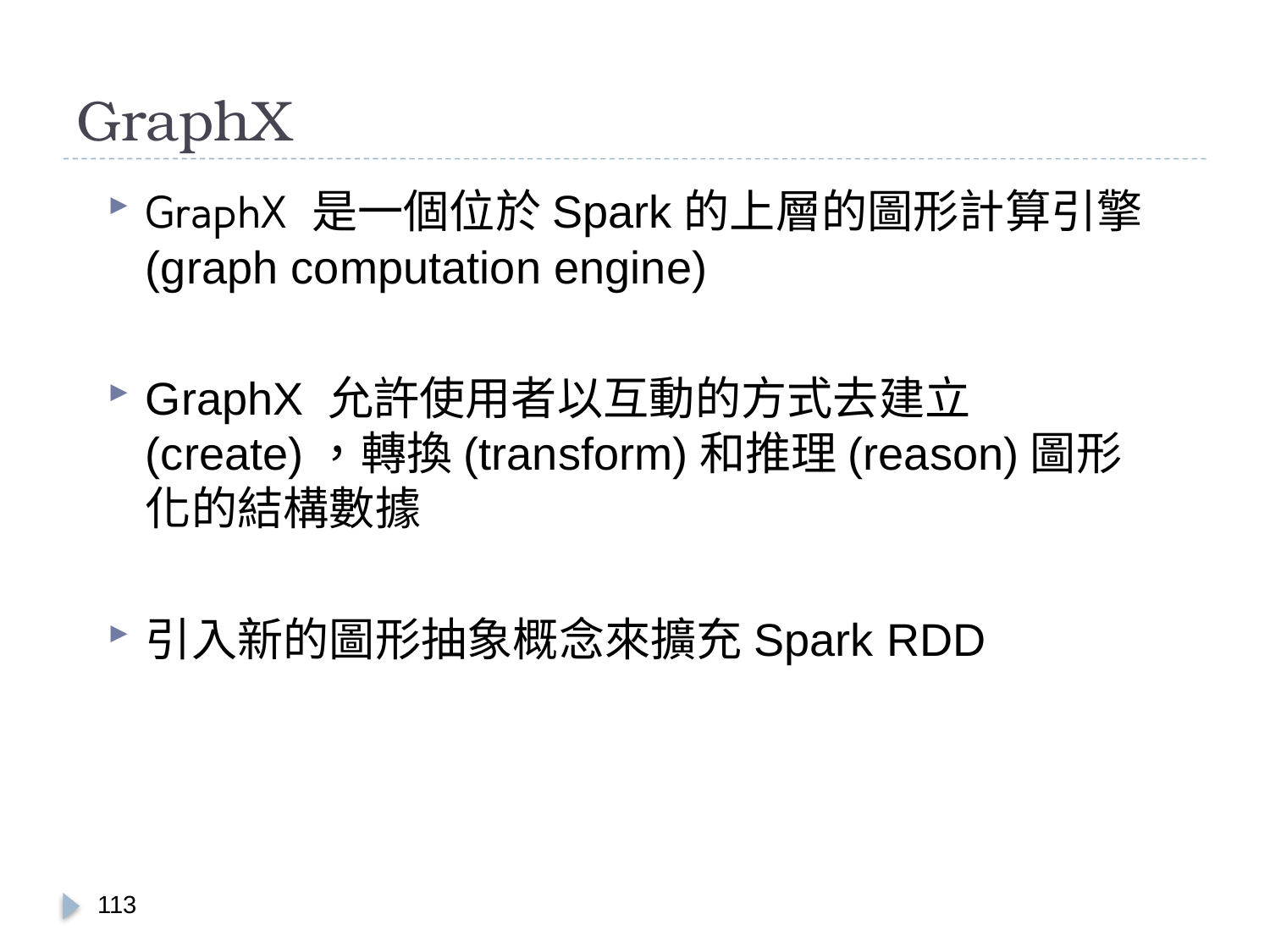

# GraphX
GraphX 是一個位於Spark的上層的圖形計算引擎(graph computation engine)

GraphX 允許使用者以互動的方式去建立(create)，轉換(transform)和推理(reason)圖形化的結構數據

引入新的圖形抽象概念來擴充Spark RDD

113